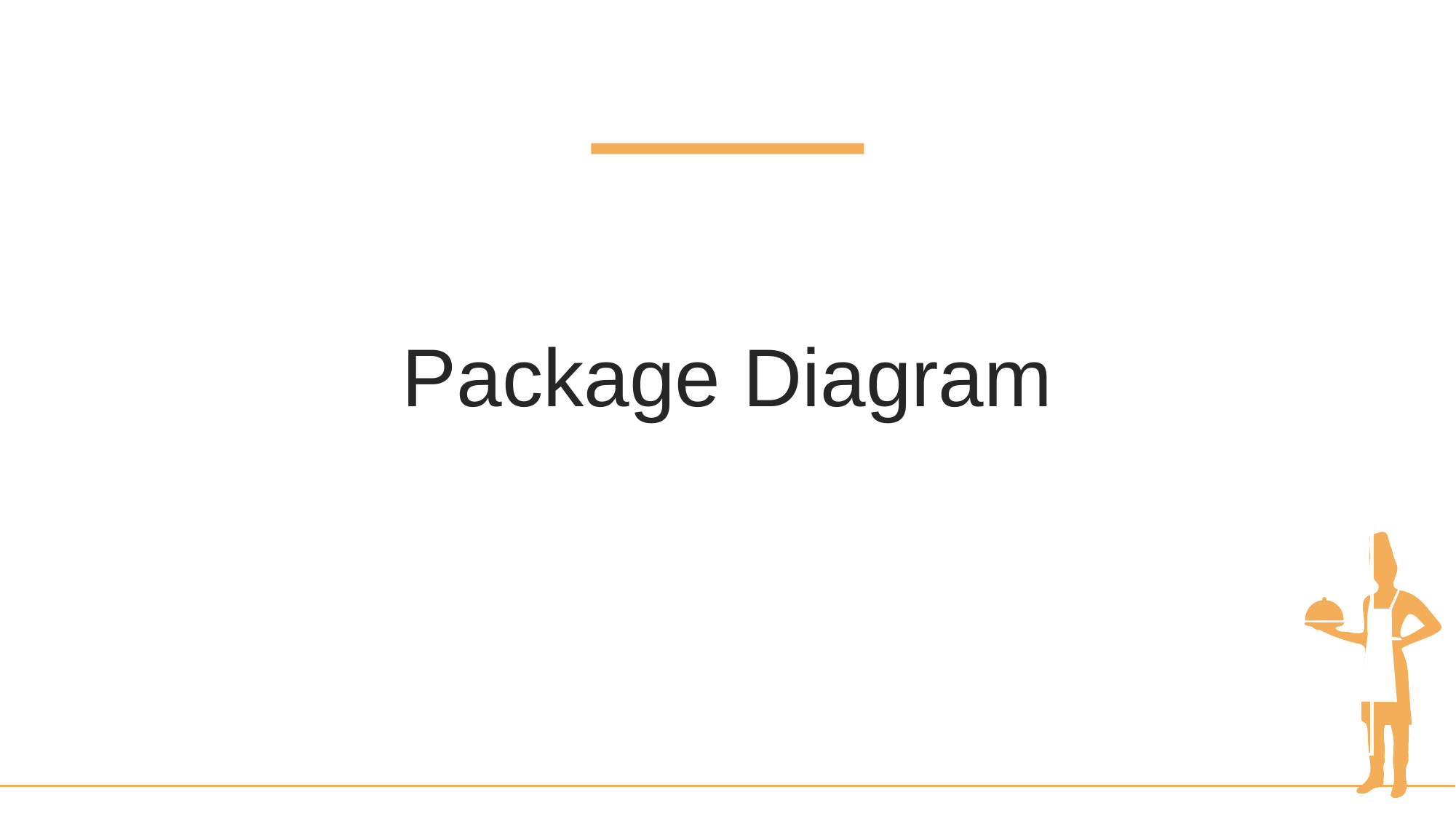

Package Diagram
패키지 다이어그램
오늘 뭐 먹지 ?